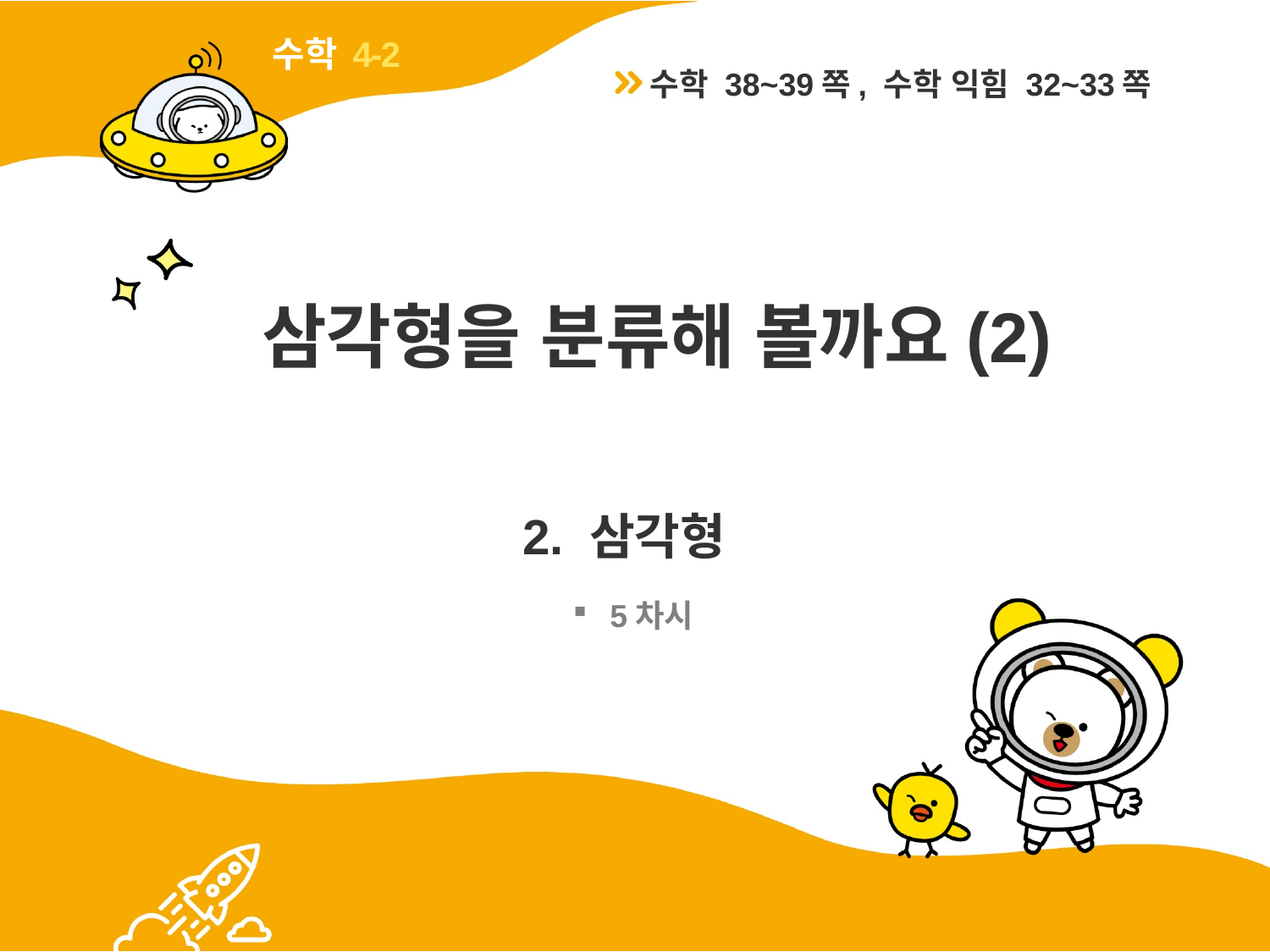

4-2
수학 38~39쪽, 수학 익힘 32~33쪽
# 삼각형을 분류해 볼까요(2)
2. 삼각형
5차시